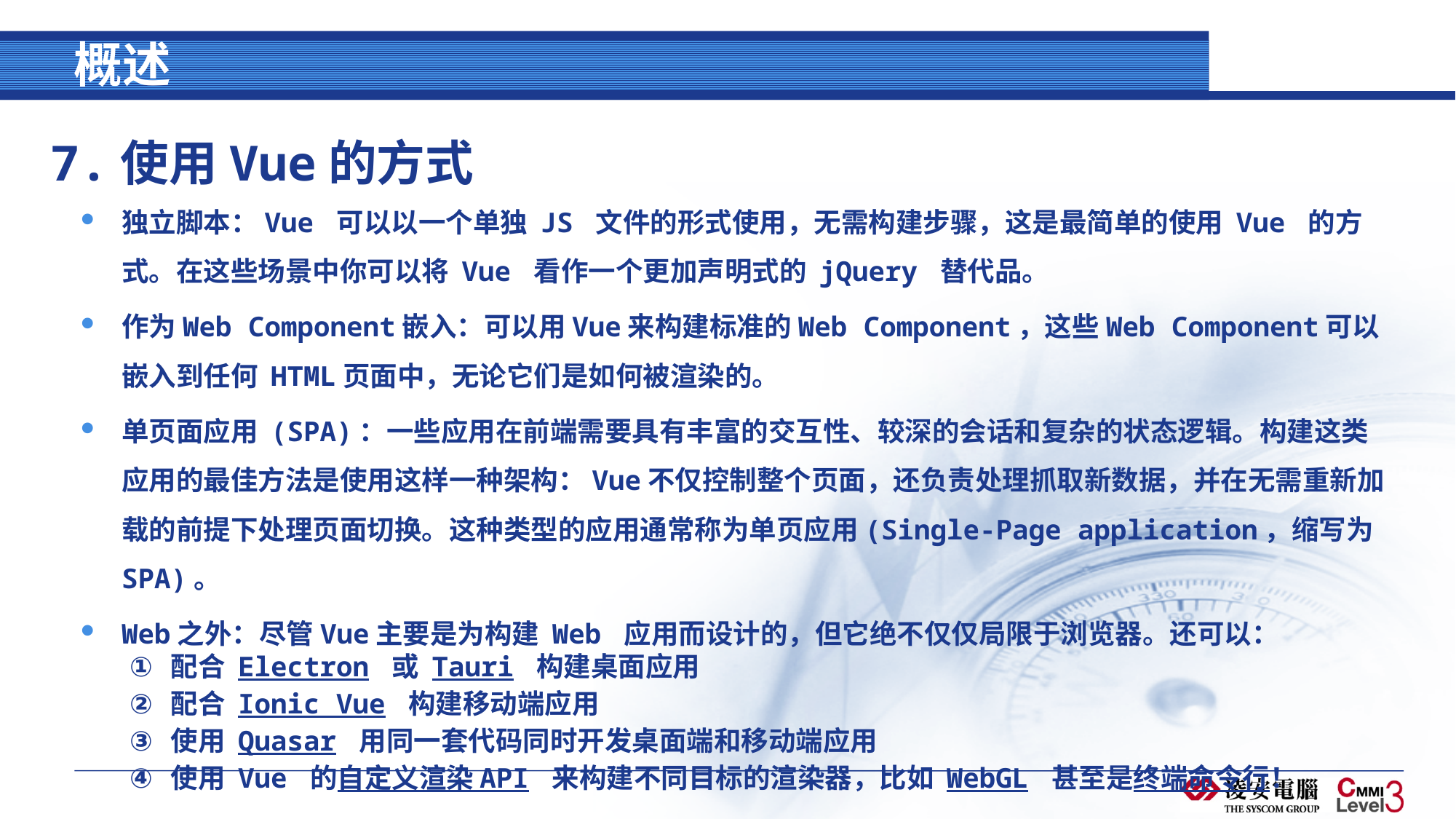

# 概述
7.使用Vue的方式
独立脚本：Vue 可以以一个单独 JS 文件的形式使用，无需构建步骤，这是最简单的使用 Vue 的方式。在这些场景中你可以将 Vue 看作一个更加声明式的 jQuery 替代品。
作为Web Component嵌入：可以用Vue来构建标准的Web Component，这些Web Component可以嵌入到任何 HTML页面中，无论它们是如何被渲染的。
单页面应用 (SPA)：一些应用在前端需要具有丰富的交互性、较深的会话和复杂的状态逻辑。构建这类应用的最佳方法是使用这样一种架构：Vue不仅控制整个页面，还负责处理抓取新数据，并在无需重新加载的前提下处理页面切换。这种类型的应用通常称为单页应用(Single-Page application，缩写为 SPA)。
Web之外：尽管Vue主要是为构建 Web 应用而设计的，但它绝不仅仅局限于浏览器。还可以：
配合 Electron 或 Tauri 构建桌面应用
配合 Ionic Vue 构建移动端应用
使用 Quasar 用同一套代码同时开发桌面端和移动端应用
使用 Vue 的自定义渲染 API 来构建不同目标的渲染器，比如 WebGL 甚至是终端命令行！